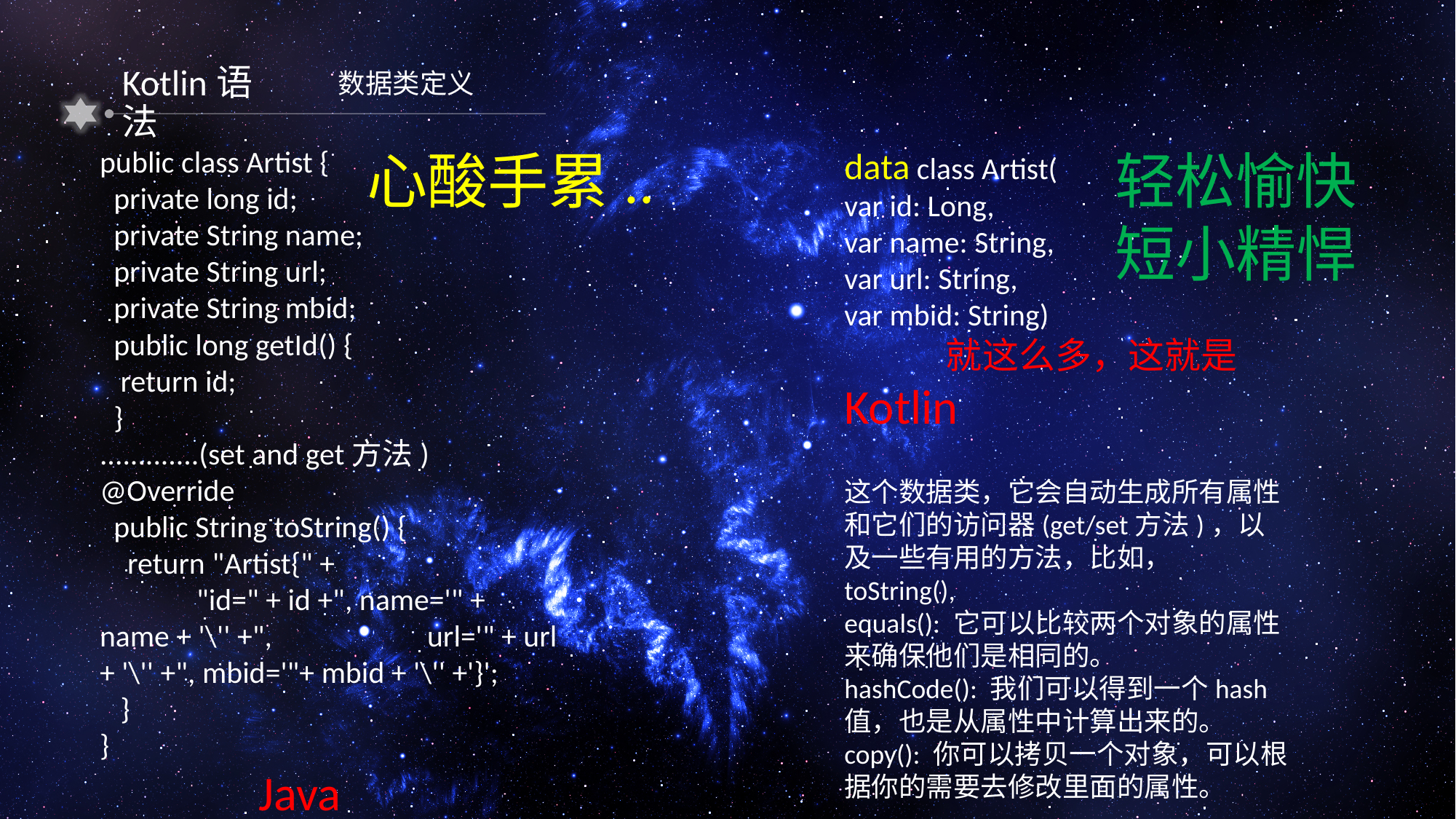

Kotlin语法
数据类定义
public class Artist {
  private long id;
  private String name;
  private String url;
  private String mbid;
  public long getId() {
   return id;
  }
.............(set and get方法)
@Override
  public String toString() {
    return "Artist{" +
              "id=" + id +", name='" + name + '\'' +",                  	url='" + url + '\'' +", mbid='"+ mbid + '\'' +'}';
   }
}
                       Java
心酸手累..
data class Artist(
var id: Long,
var name: String,
var url: String,
var mbid: String)
              就这么多，这就是Kotlin
轻松愉快
短小精悍
这个数据类，它会自动生成所有属性和它们的访问器(get/set方法)，以及一些有用的方法，比如， toString(),
equals(): 它可以比较两个对象的属性来确保他们是相同的。
hashCode(): 我们可以得到一个hash值，也是从属性中计算出来的。
copy(): 你可以拷贝一个对象，可以根据你的需要去修改里面的属性。